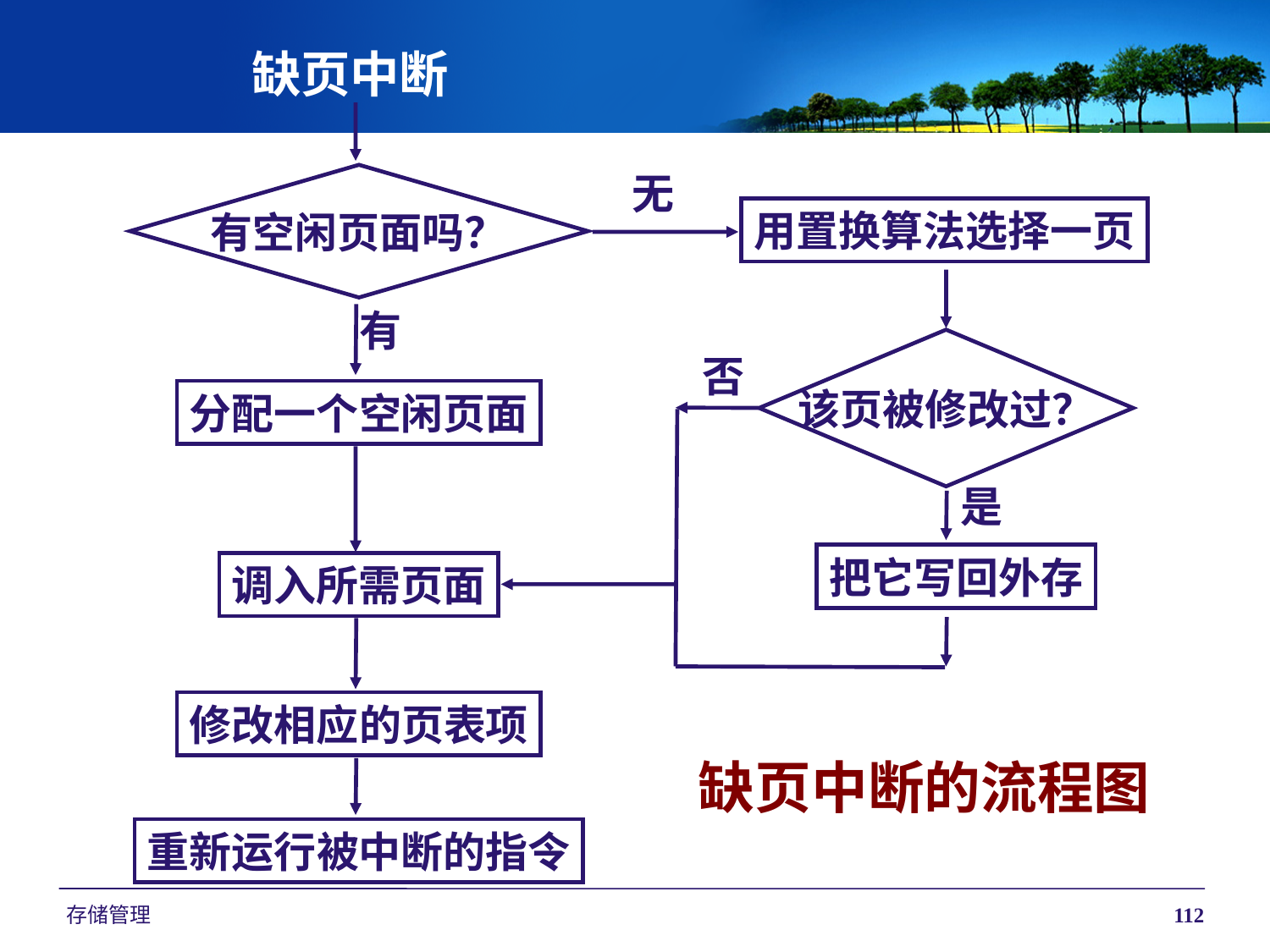

缺页中断

无
有空闲页面吗？
用置换算法选择一页

有

该页被修改过？
否
分配一个空闲页面

是

把它写回外存
调入所需页面

修改相应的页表项
缺页中断的流程图

重新运行被中断的指令
存储管理
112